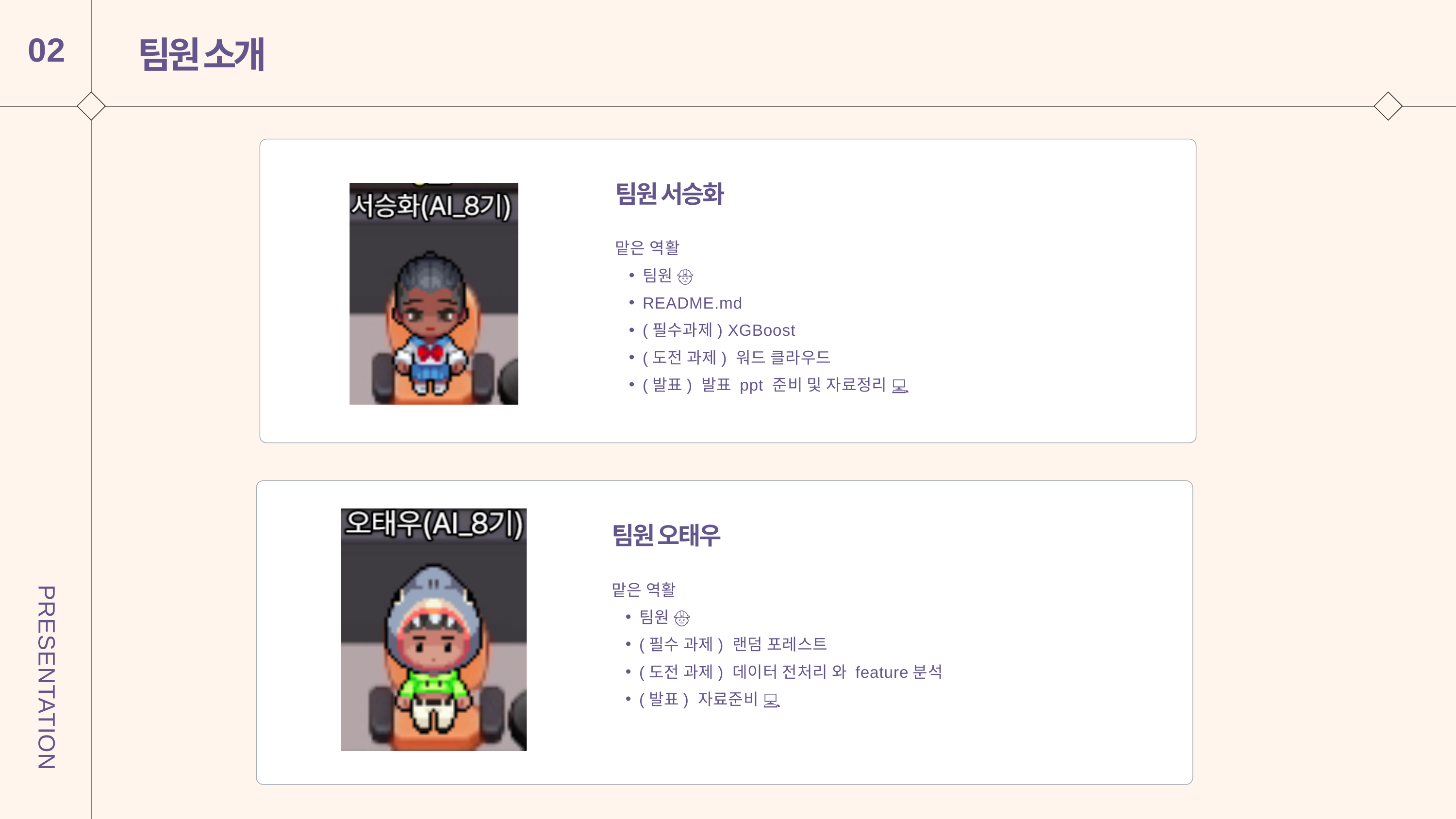

팀원 소개
02

팀원 서승화

맡은 역활
팀원 👷
README.md
(필수과제) XGBoost
(도전 과제) 워드 클라우드
(발표) 발표 ppt 준비 및 자료정리 💻

팀원 오태우
맡은 역활
팀원 👷
(필수 과제) 랜덤 포레스트
(도전 과제) 데이터 전처리 와 feature분석
(발표) 자료준비 💻

PRESENTATION